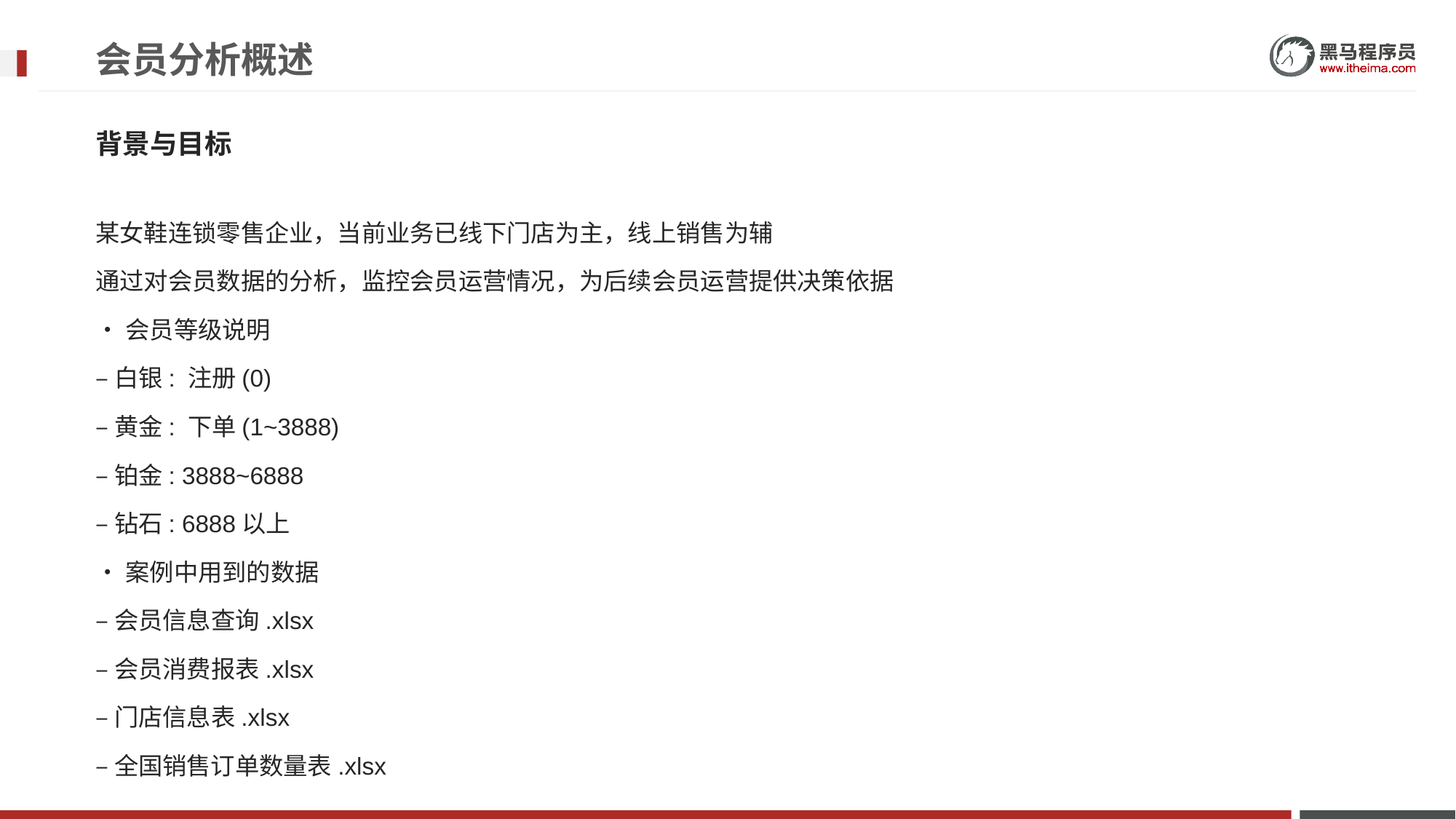

# 会员分析概述
背景与目标
某女鞋连锁零售企业，当前业务已线下门店为主，线上销售为辅
通过对会员数据的分析，监控会员运营情况，为后续会员运营提供决策依据
•会员等级说明
–白银: 注册(0)
–黄金: 下单(1~3888)
–铂金: 3888~6888
–钻石: 6888以上
•案例中用到的数据
–会员信息查询.xlsx
–会员消费报表.xlsx
–门店信息表.xlsx
–全国销售订单数量表.xlsx